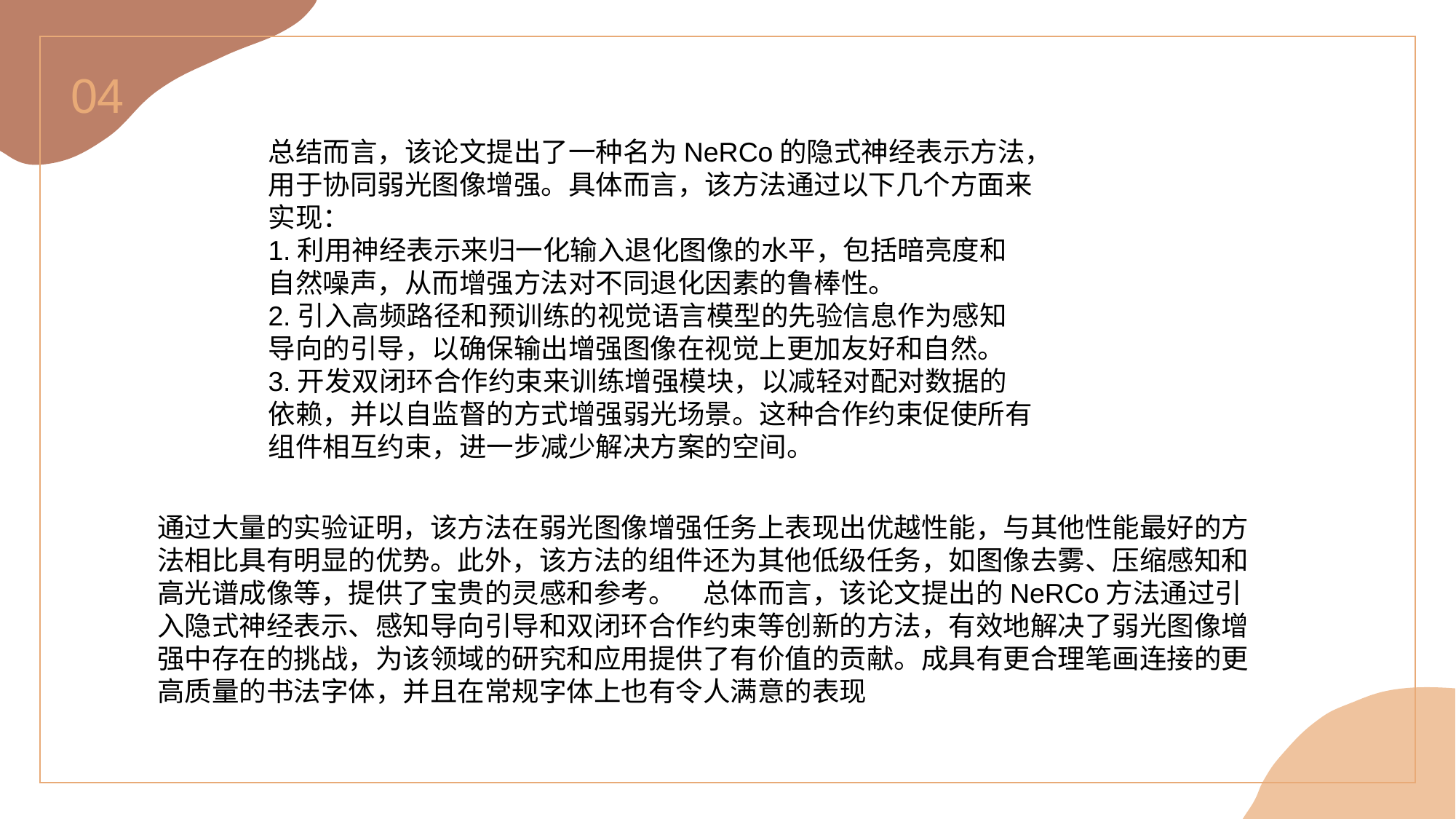

04
总结而言，该论文提出了一种名为NeRCo的隐式神经表示方法，用于协同弱光图像增强。具体而言，该方法通过以下几个方面来实现：
1.利用神经表示来归一化输入退化图像的水平，包括暗亮度和自然噪声，从而增强方法对不同退化因素的鲁棒性。
2.引入高频路径和预训练的视觉语言模型的先验信息作为感知导向的引导，以确保输出增强图像在视觉上更加友好和自然。
3.开发双闭环合作约束来训练增强模块，以减轻对配对数据的依赖，并以自监督的方式增强弱光场景。这种合作约束促使所有组件相互约束，进一步减少解决方案的空间。
通过大量的实验证明，该方法在弱光图像增强任务上表现出优越性能，与其他性能最好的方法相比具有明显的优势。此外，该方法的组件还为其他低级任务，如图像去雾、压缩感知和高光谱成像等，提供了宝贵的灵感和参考。  总体而言，该论文提出的NeRCo方法通过引入隐式神经表示、感知导向引导和双闭环合作约束等创新的方法，有效地解决了弱光图像增强中存在的挑战，为该领域的研究和应用提供了有价值的贡献。成具有更合理笔画连接的更高质量的书法字体，并且在常规字体上也有令人满意的表现